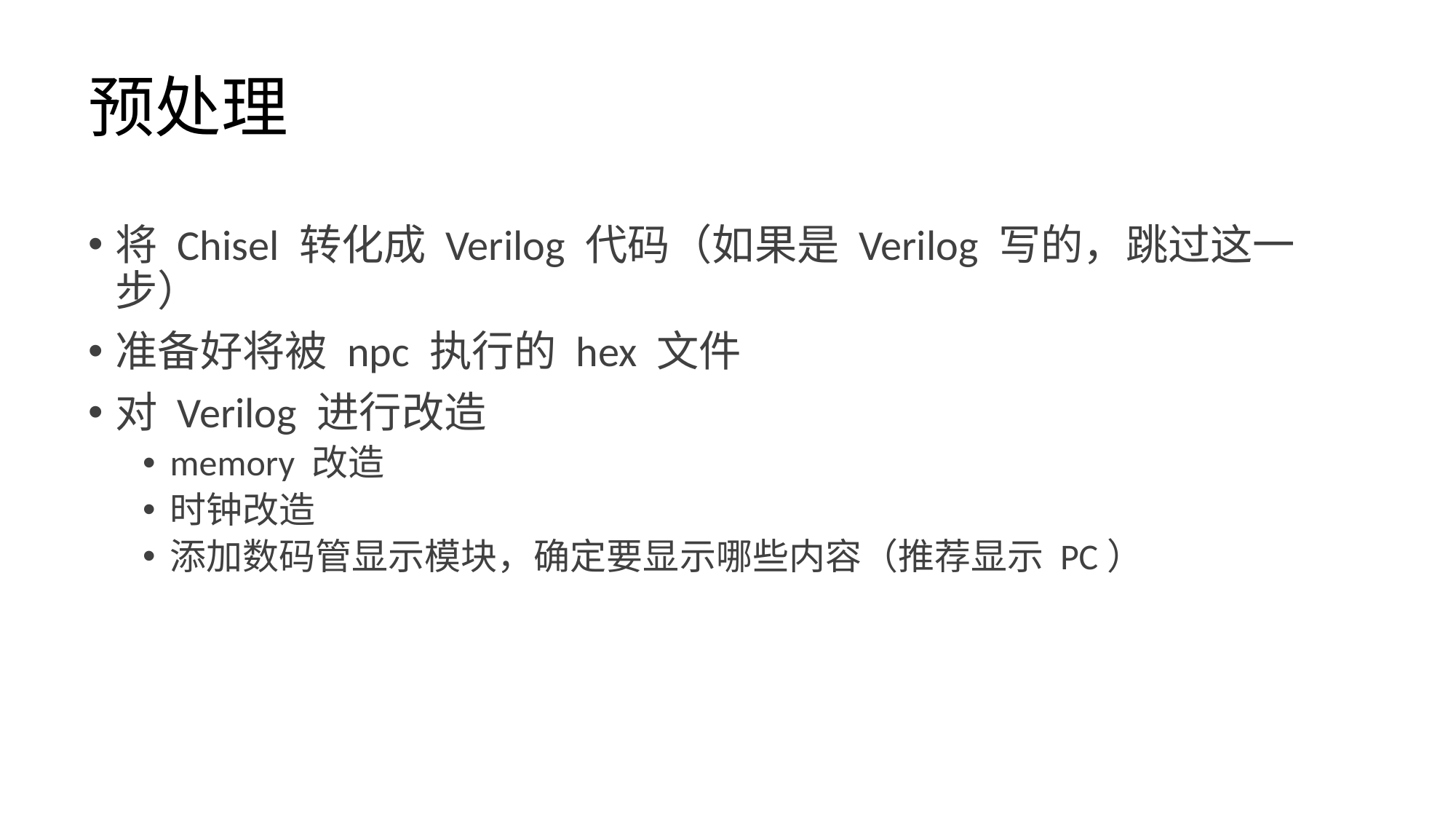

# 预处理
将 Chisel 转化成 Verilog 代码（如果是 Verilog 写的，跳过这一步）
准备好将被 npc 执行的 hex 文件
对 Verilog 进行改造
memory 改造
时钟改造
添加数码管显示模块，确定要显示哪些内容（推荐显示 PC）